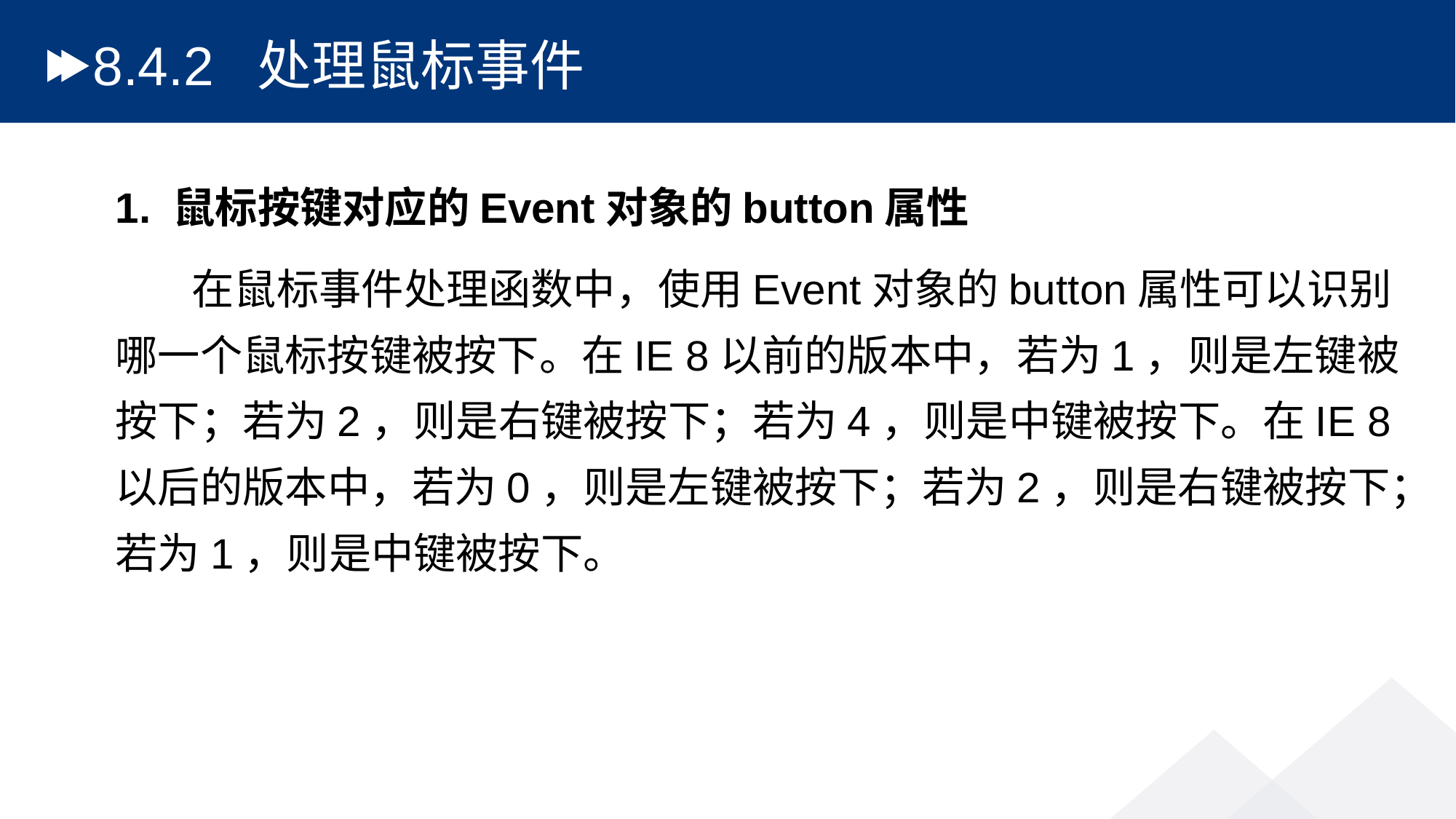

# 8.4.2  处理鼠标事件
1. 鼠标按键对应的Event对象的button属性
       在鼠标事件处理函数中，使用Event对象的button属性可以识别哪一个鼠标按键被按下。在IE 8以前的版本中，若为1，则是左键被按下；若为2，则是右键被按下；若为4，则是中键被按下。在IE 8以后的版本中，若为0，则是左键被按下；若为2，则是右键被按下；若为1，则是中键被按下。